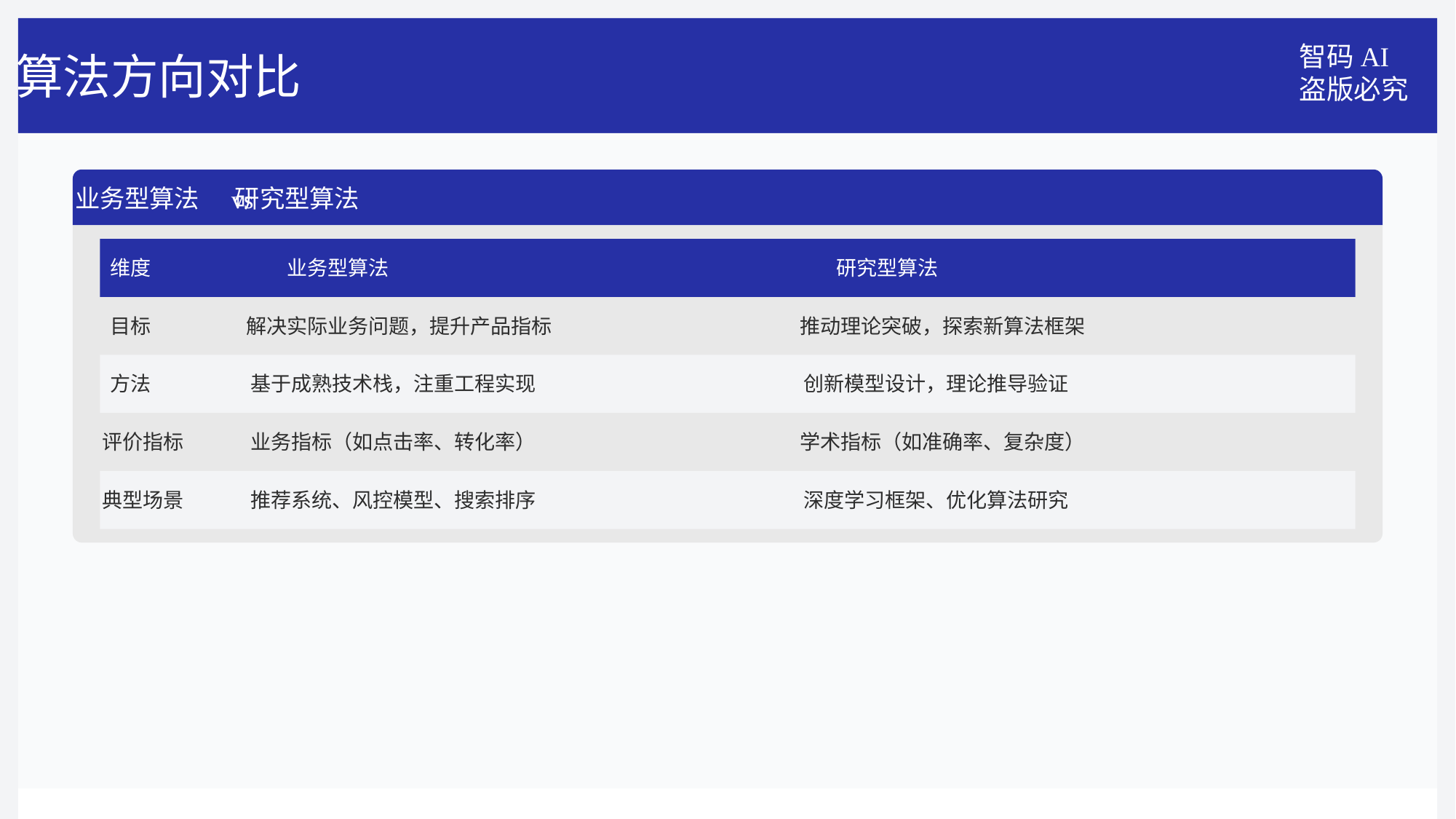

智码AI
盗版必究
算法⽅向对⽐

业务型算法
研究型算法
 vs

维度
业务型算法
研究型算法
⽬标
解决实际业务问题，提升产品指标
推动理论突破，探索新算法框架

⽅法
基于成熟技术栈，注重⼯程实现
创新模型设计，理论推导验证
评价指标
业务指标（如点击率、转化率）
学术指标（如准确率、复杂度）

典型场景
推荐系统、⻛控模型、搜索排序
深度学习框架、优化算法研究